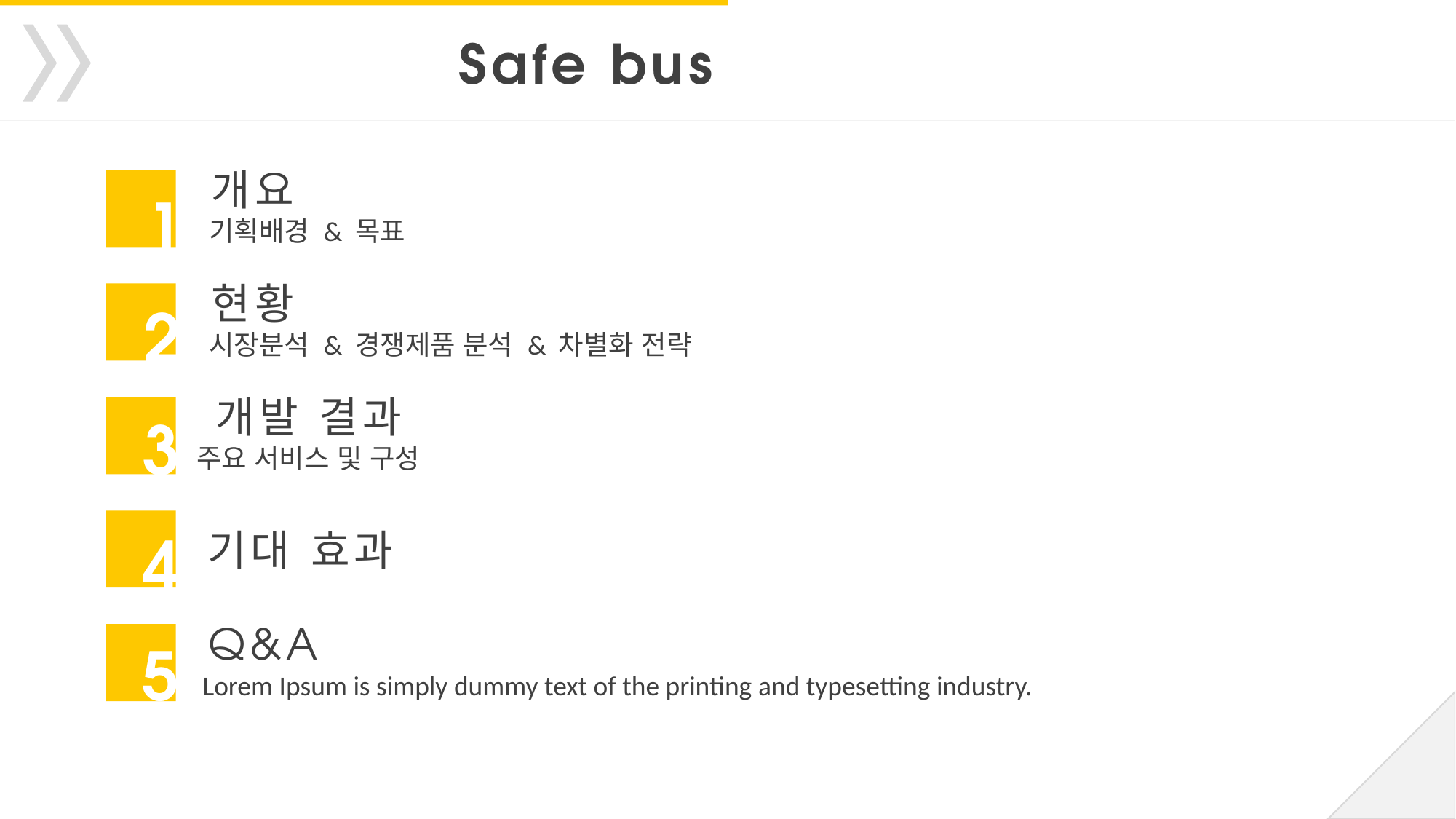

Safe bus

개요
 기획배경 & 목표

1
현황
 시장분석 & 경쟁제품 분석 & 차별화 전략

2
개발 결과
주요 서비스 및 구성

3

기대 효과
4
Q&A
 Lorem Ipsum is simply dummy text of the printing and typesetting industry.

5